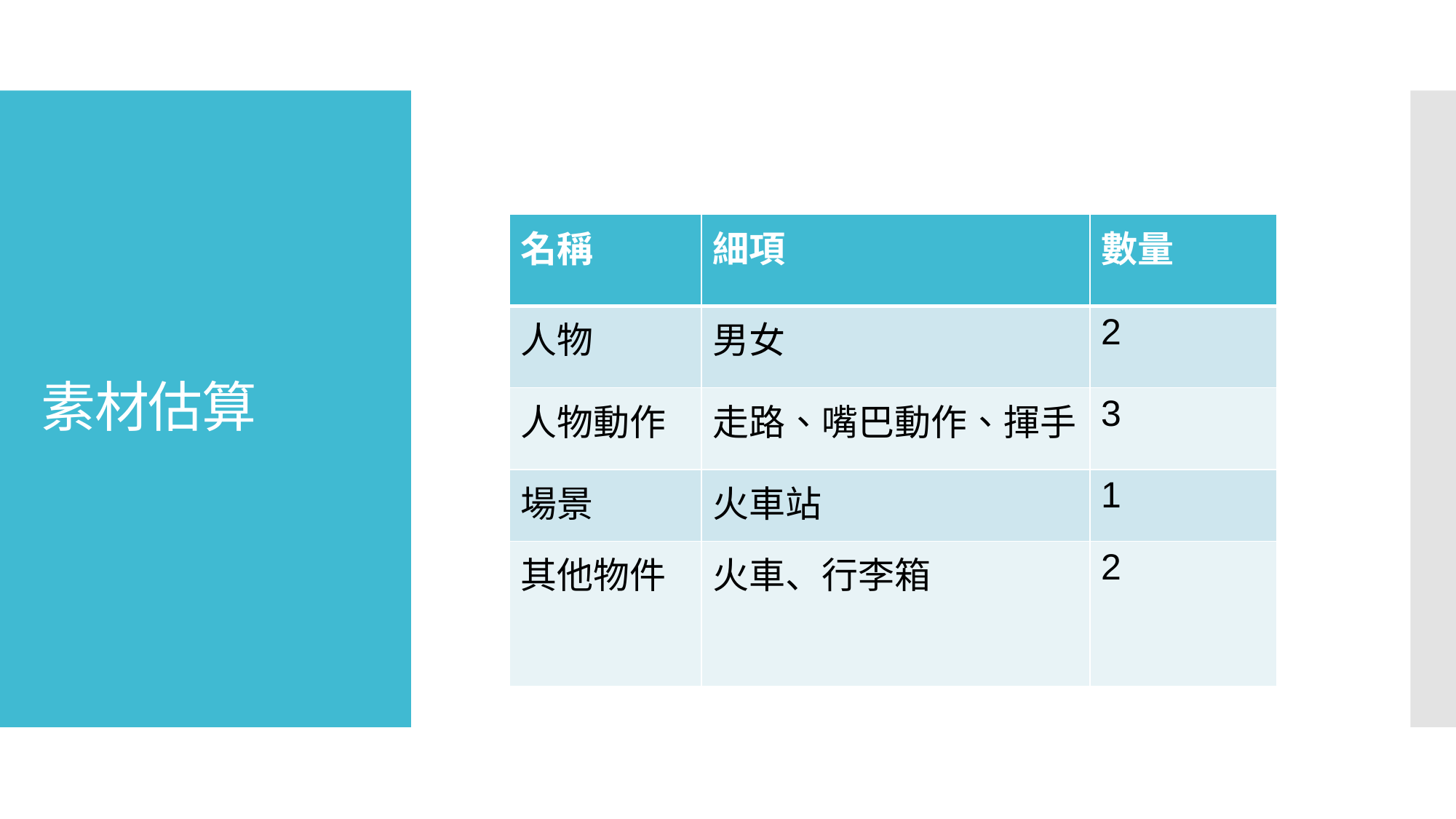

# 素材估算
| 名稱 | 細項 | 數量 |
| --- | --- | --- |
| 人物 | 男女 | 2 |
| 人物動作 | 走路、嘴巴動作、揮手 | 3 |
| 場景 | 火車站 | 1 |
| 其他物件 | 火車、行李箱 | 2 |